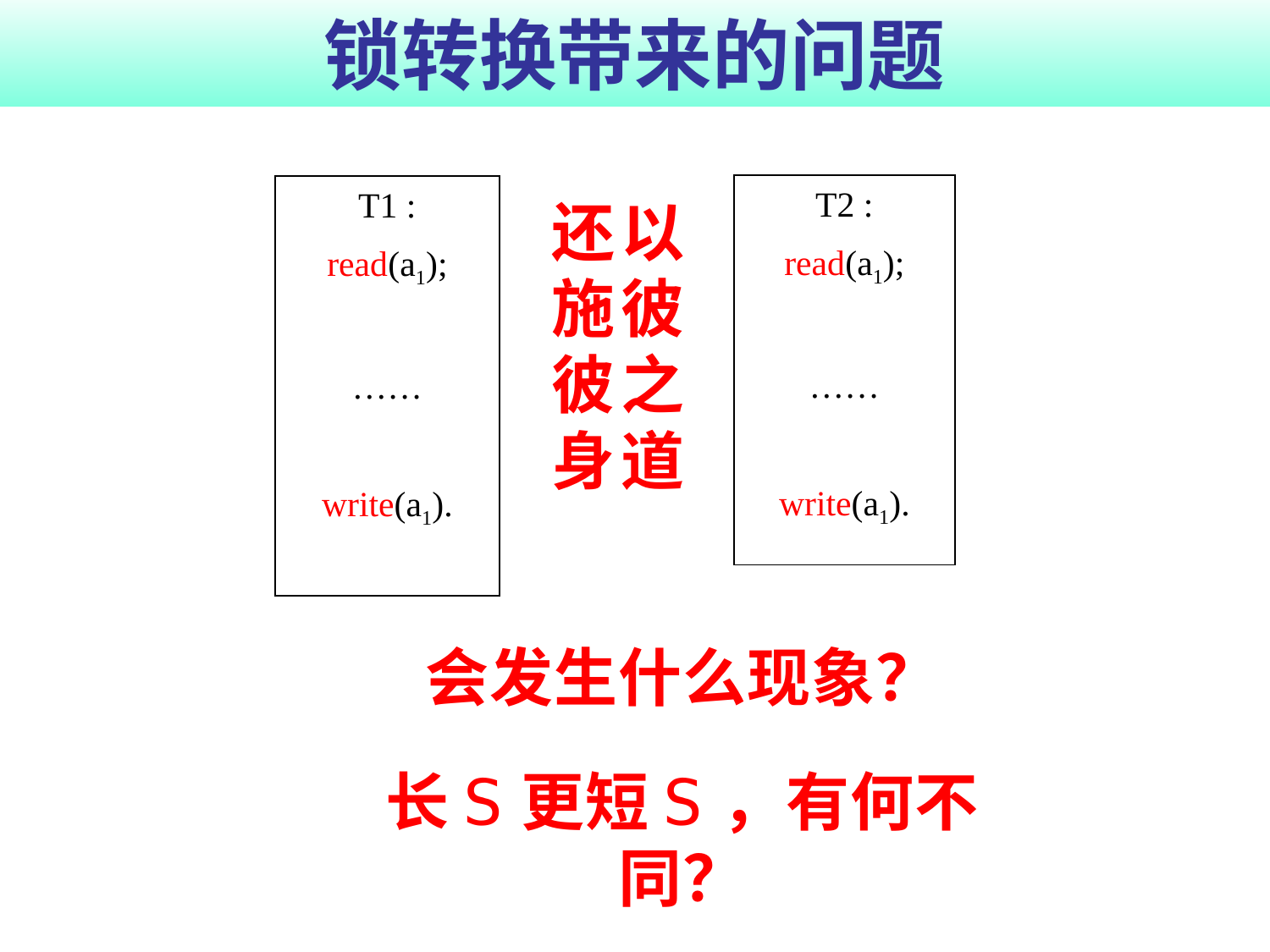

# 锁转换带来的问题
T2 :
read(a1);

……

write(a1).
T1 :
read(a1);

……

write(a1).
还
施
彼
身
以
彼
之
道
会发生什么现象？
长S更短S，有何不同？